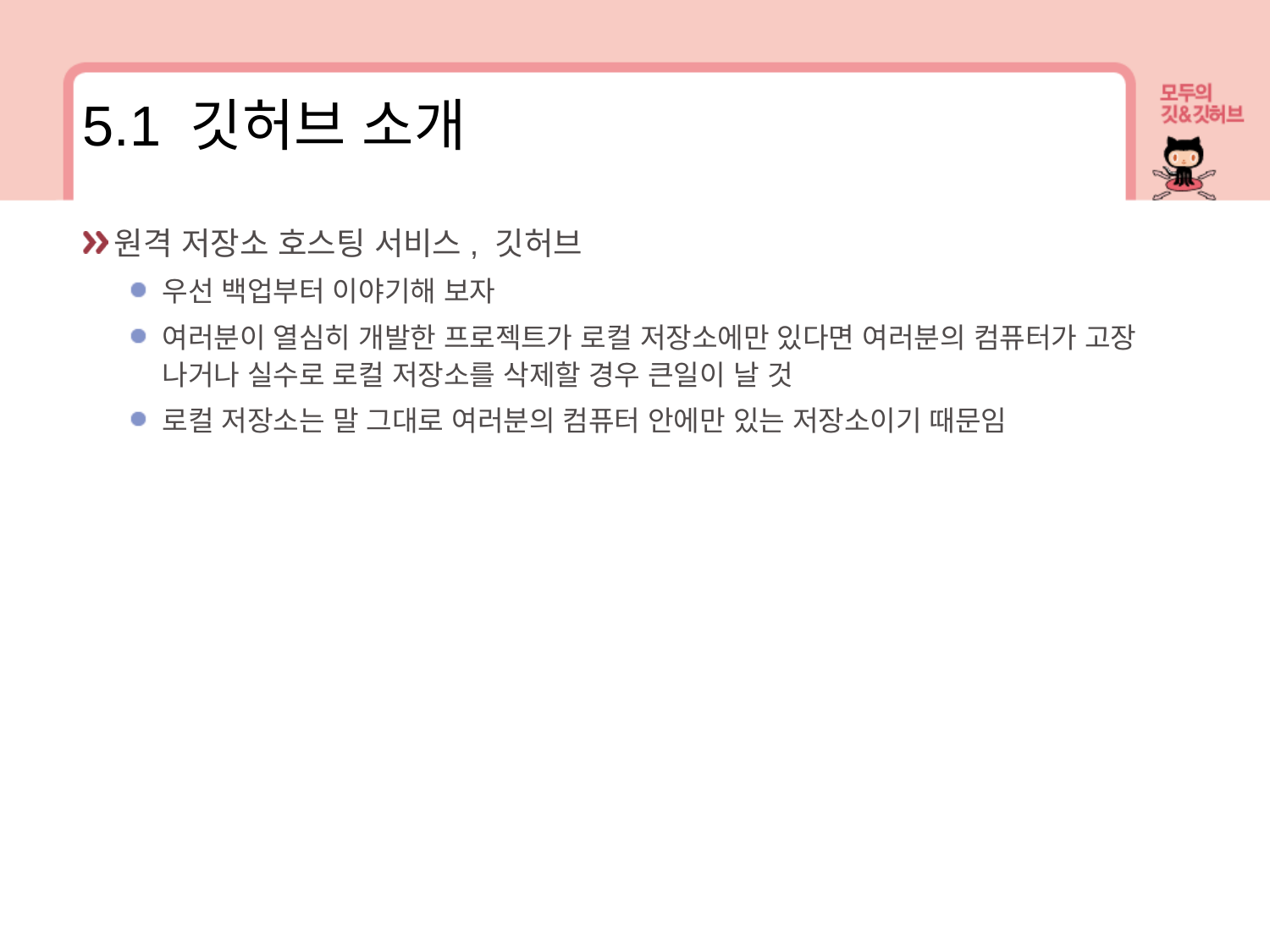

5.1 깃허브 소개
원격 저장소 호스팅 서비스, 깃허브
우선 백업부터 이야기해 보자
여러분이 열심히 개발한 프로젝트가 로컬 저장소에만 있다면 여러분의 컴퓨터가 고장 나거나 실수로 로컬 저장소를 삭제할 경우 큰일이 날 것
로컬 저장소는 말 그대로 여러분의 컴퓨터 안에만 있는 저장소이기 때문임